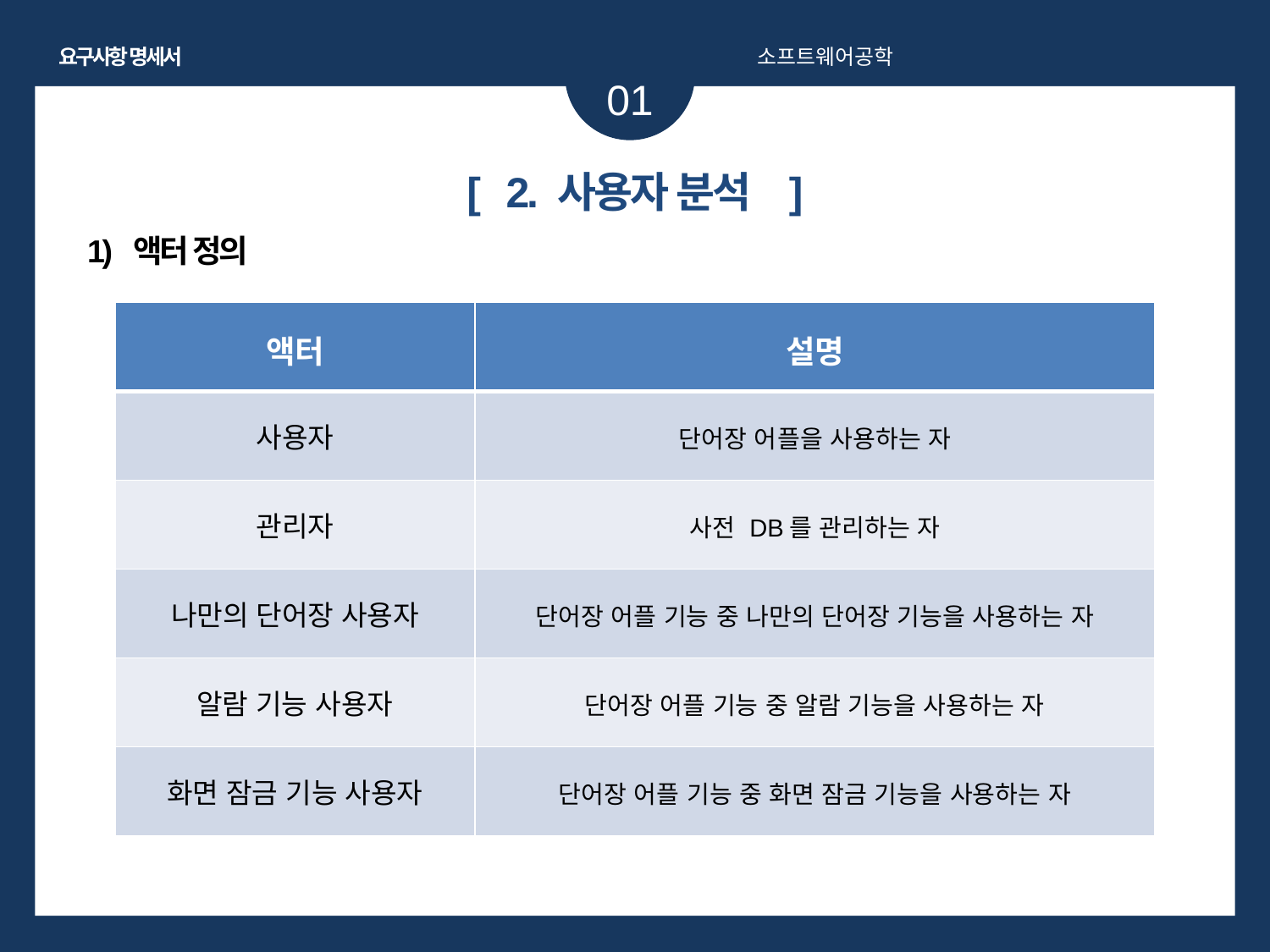

요구사항 명세서
소프트웨어공학
01

[   2. 사용자 분석   ]
1)  액터 정의
| 액터 | 설명 |
| --- | --- |
| 사용자 | 단어장 어플을 사용하는 자 |
| 관리자 | 사전 DB를 관리하는 자 |
| 나만의 단어장 사용자 | 단어장 어플 기능 중 나만의 단어장 기능을 사용하는 자 |
| 알람 기능 사용자 | 단어장 어플 기능 중 알람 기능을 사용하는 자 |
| 화면 잠금 기능 사용자 | 단어장 어플 기능 중 화면 잠금 기능을 사용하는 자 |